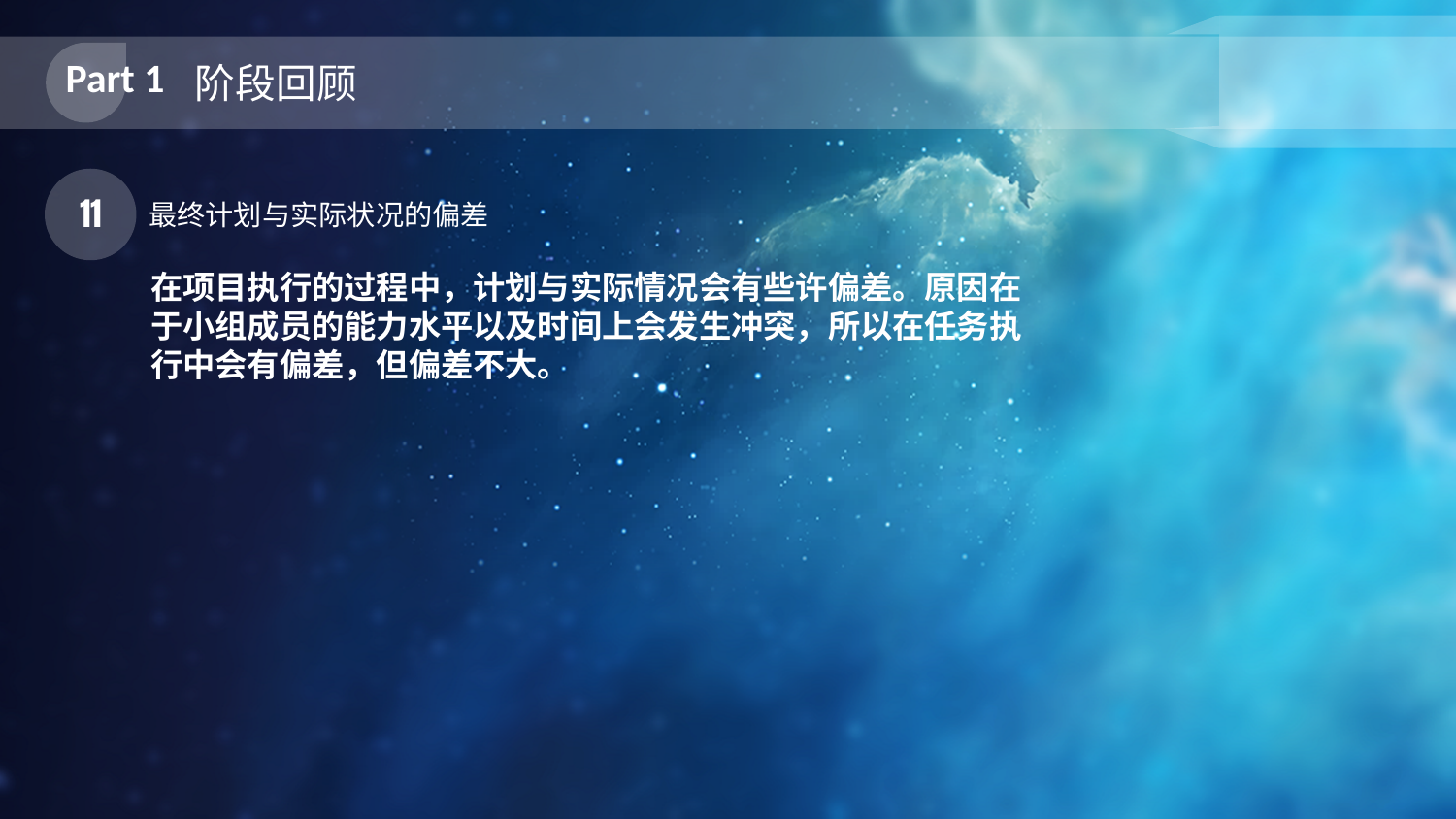

Part 1
阶段回顾
11
最终计划与实际状况的偏差
在项目执行的过程中，计划与实际情况会有些许偏差。原因在于小组成员的能力水平以及时间上会发生冲突，所以在任务执行中会有偏差，但偏差不大。